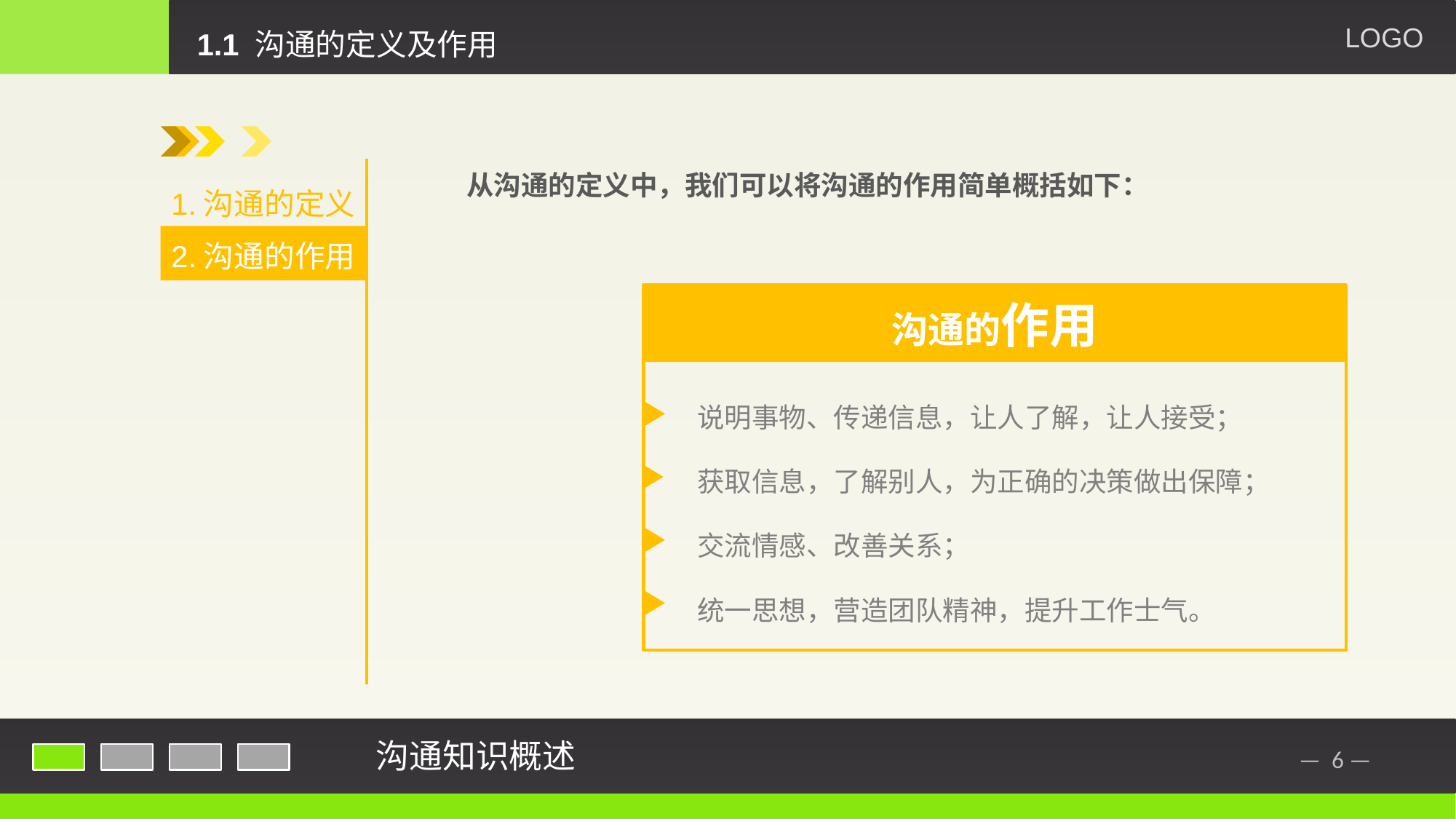

1.1 沟通的定义及作用

从沟通的定义中，我们可以将沟通的作用简单概括如下：
1.沟通的定义
2.沟通的作用

沟通的作用

说明事物、传递信息，让人了解，让人接受；
获取信息，了解别人，为正确的决策做出保障；
交流情感、改善关系；
统一思想，营造团队精神，提升工作士气。